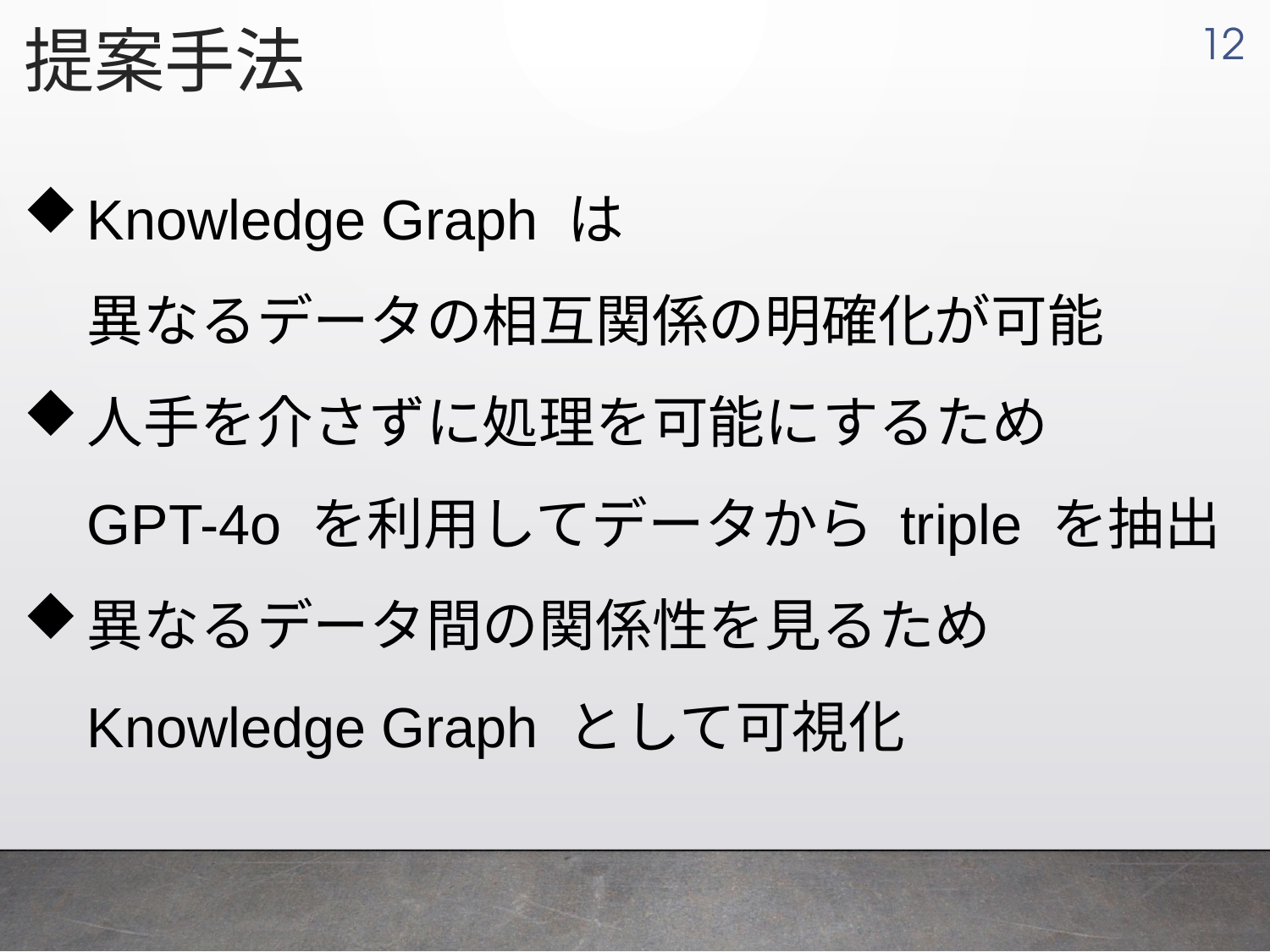

提案手法
12
Knowledge Graph は
異なるデータの相互関係の明確化が可能
人手を介さずに処理を可能にするため
GPT-4o を利用してデータから triple を抽出
異なるデータ間の関係性を見るため
Knowledge Graph として可視化